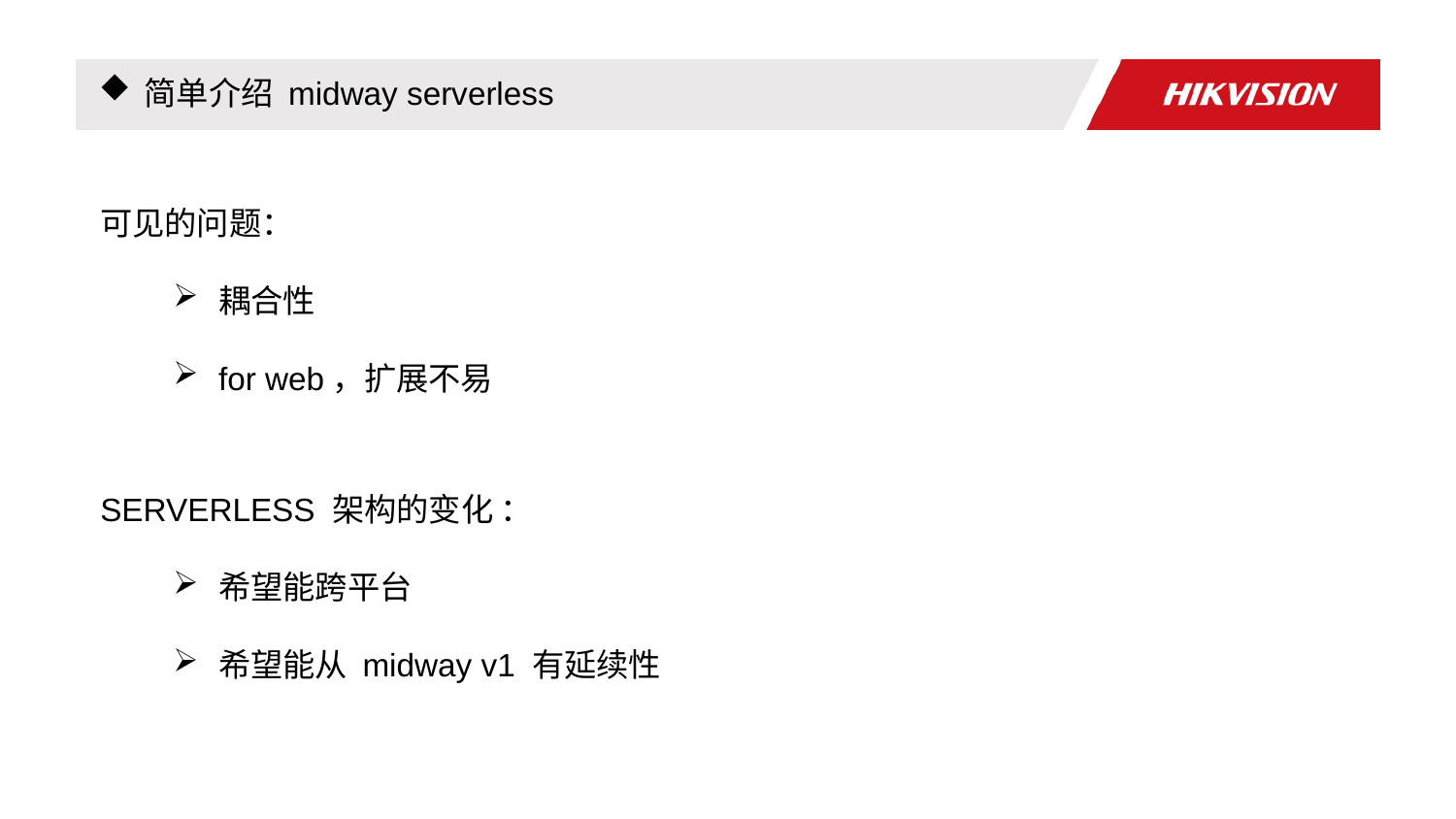

简单介绍 midway serverless
可见的问题：
耦合性
for web，扩展不易
SERVERLESS 架构的变化 ：
希望能跨平台
希望能从 midway v1 有延续性